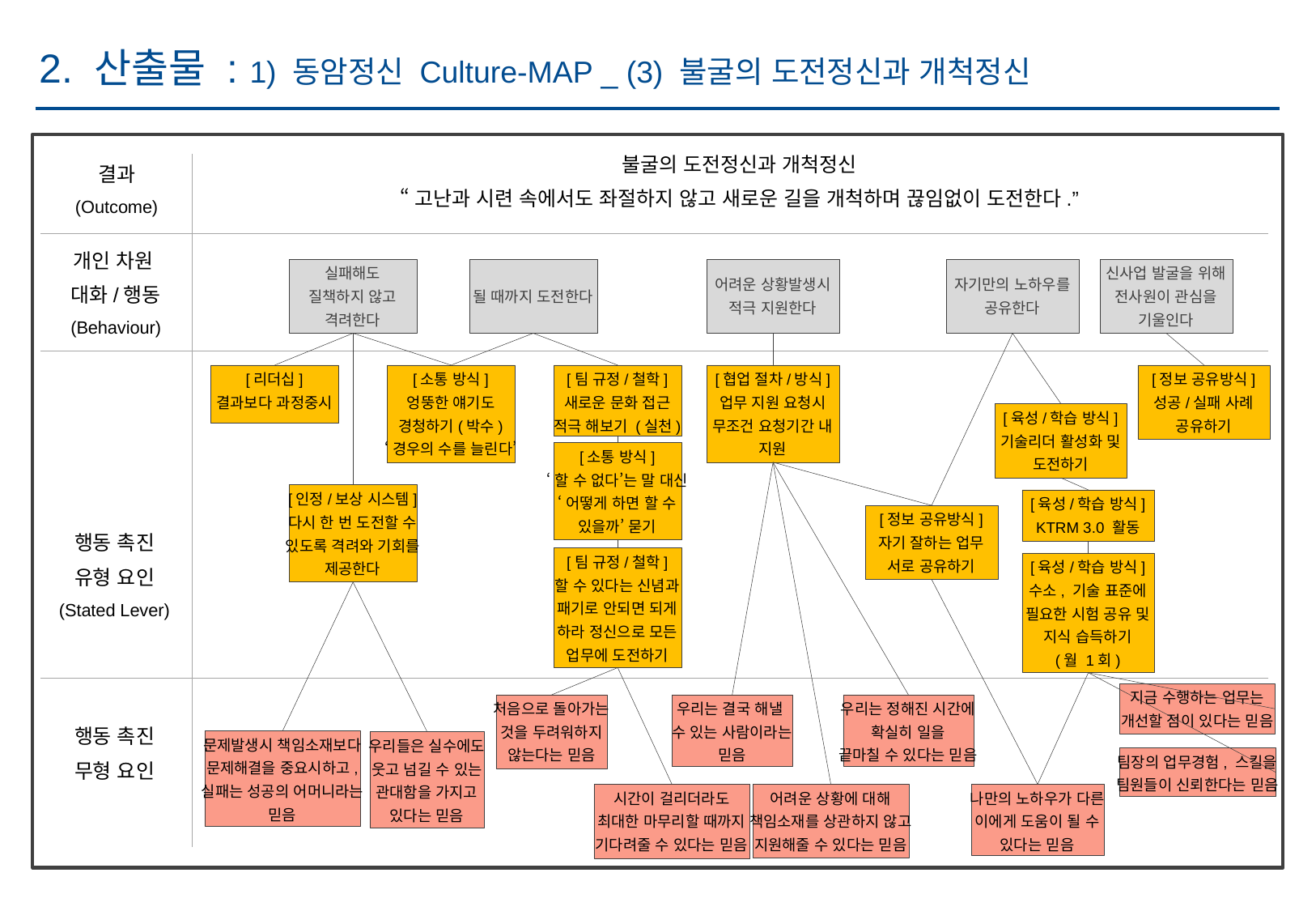

2. 산출물 : 1) 동암정신 Culture-MAP _ (3) 불굴의 도전정신과 개척정신
불굴의 도전정신과 개척정신
“고난과 시련 속에서도 좌절하지 않고 새로운 길을 개척하며 끊임없이 도전한다.”
결과
(Outcome)
실패해도
질책하지 않고
격려한다
될 때까지 도전한다
어려운 상황발생시
적극 지원한다
자기만의 노하우를
공유한다
신사업 발굴을 위해
전사원이 관심을
기울인다
개인 차원
대화/행동
(Behaviour)
[리더십]
결과보다 과정중시
[소통 방식]
엉뚱한 얘기도
경청하기(박수)
‘경우의 수를 늘린다’

[팀 규정/철학]
새로운 문화 접근
적극 해보기 (실천)
[협업 절차/방식]
업무 지원 요청시
무조건 요청기간 내
지원
[정보 공유방식]
성공/실패 사례
공유하기
[육성/학습 방식]
기술리더 활성화 및
도전하기
[소통 방식]
‘할 수 없다’는 말 대신
‘어떻게 하면 할 수
있을까’ 묻기
[인정/보상 시스템]
다시 한 번 도전할 수
있도록 격려와 기회를
제공한다
[육성/학습 방식]
KTRM 3.0 활동
[정보 공유방식]
자기 잘하는 업무
서로 공유하기
[팀 규정/철학]
할 수 있다는 신념과
패기로 안되면 되게
하라 정신으로 모든
업무에 도전하기
행동 촉진
유형 요인
(Stated Lever)
[육성/학습 방식]
수소, 기술 표준에
필요한 시험 공유 및
지식 습득하기
(월 1회)
지금 수행하는 업무는
개선할 점이 있다는 믿음
처음으로 돌아가는
것을 두려워하지
않는다는 믿음
우리는 결국 해낼
수 있는 사람이라는
믿음
우리는 정해진 시간에
확실히 일을
끝마칠 수 있다는 믿음
문제발생시 책임소재보다
문제해결을 중요시하고,
실패는 성공의 어머니라는
믿음
우리들은 실수에도
웃고 넘길 수 있는
관대함을 가지고
있다는 믿음
행동 촉진
무형 요인
(Unstated Lever)
팀장의 업무경험, 스킬을
팀원들이 신뢰한다는 믿음
시간이 걸리더라도
최대한 마무리할 때까지
기다려줄 수 있다는 믿음
어려운 상황에 대해
책임소재를 상관하지 않고
지원해줄 수 있다는 믿음
나만의 노하우가 다른
이에게 도움이 될 수
있다는 믿음